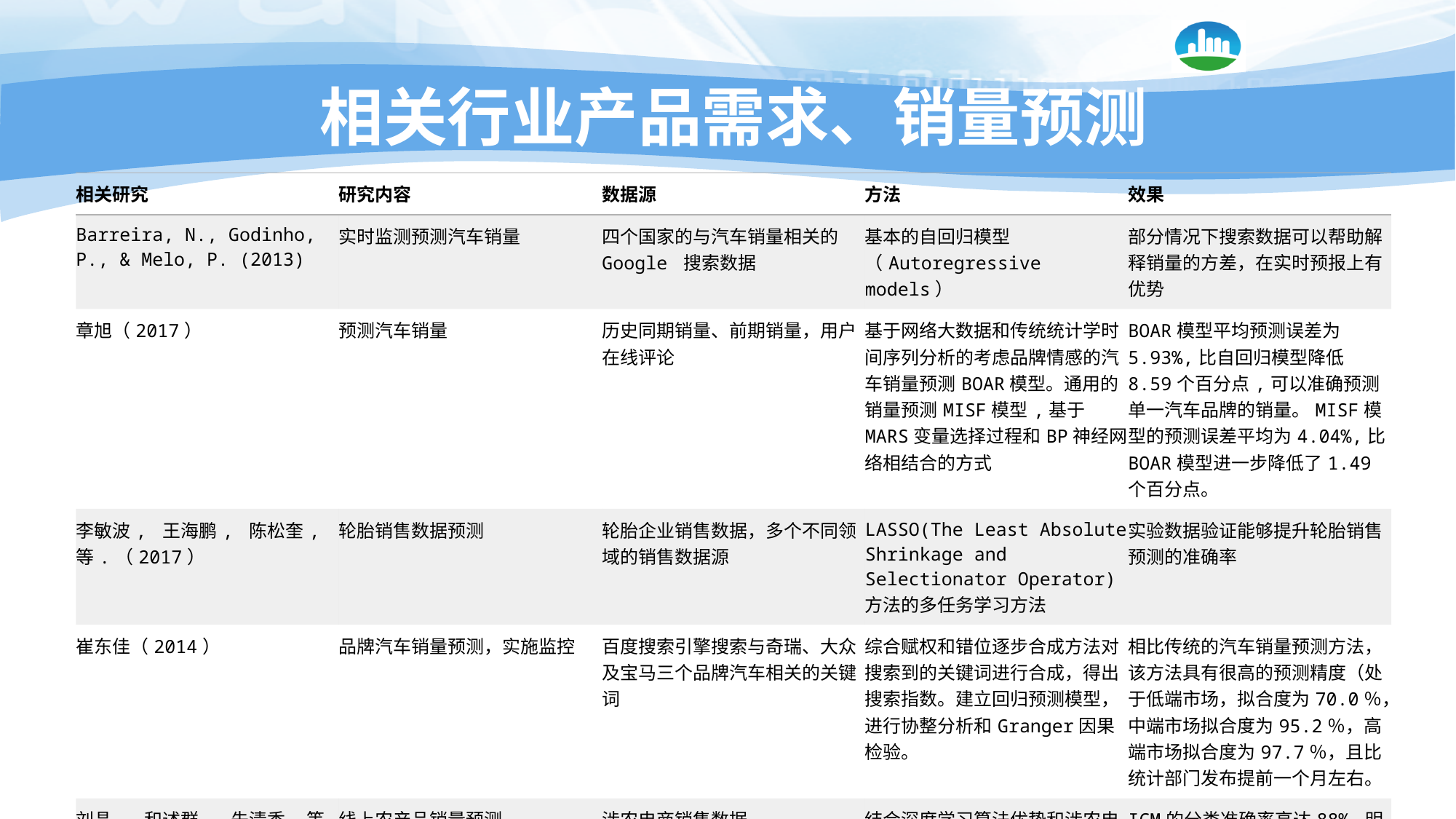

# 相关行业产品需求、销量预测
| 相关研究 | 研究内容 | 数据源 | 方法 | 效果 |
| --- | --- | --- | --- | --- |
| Barreira, N., Godinho, P., & Melo, P. (2013) | 实时监测预测汽车销量 | 四个国家的与汽车销量相关的Google 搜索数据 | 基本的自回归模型（Autoregressive models） | 部分情况下搜索数据可以帮助解释销量的方差，在实时预报上有优势 |
| 章旭（2017） | 预测汽车销量 | 历史同期销量、前期销量，用户在线评论 | 基于网络大数据和传统统计学时间序列分析的考虑品牌情感的汽车销量预测BOAR模型。通用的销量预测MISF模型,基于MARS变量选择过程和BP神经网络相结合的方式 | BOAR模型平均预测误差为5.93%,比自回归模型降低8.59个百分点,可以准确预测单一汽车品牌的销量。MISF模型的预测误差平均为4.04%,比BOAR模型进一步降低了1.49个百分点。 |
| 李敏波, 王海鹏, 陈松奎,等.（2017） | 轮胎销售数据预测 | 轮胎企业销售数据，多个不同领域的销售数据源 | LASSO(The Least Absolute Shrinkage and Selectionator Operator)方法的多任务学习方法 | 实验数据验证能够提升轮胎销售预测的准确率 |
| 崔东佳（2014） | 品牌汽车销量预测，实施监控 | 百度搜索引擎搜索与奇瑞、大众及宝马三个品牌汽车相关的关键词 | 综合赋权和错位逐步合成方法对搜索到的关键词进行合成，得出搜索指数。建立回归预测模型，进行协整分析和Granger因果检验。 | 相比传统的汽车销量预测方法，该方法具有很高的预测精度（处于低端市场，拟合度为70.0％，中端市场拟合度为95.2％，高端市场拟合度为97.7％，且比统计部门发布提前一个月左右。 |
| 刘晶, 和述群, 朱清香,等（2017） | 线上农产品销量预测 | 涉农电商销售数据 | 结合深度学习算法优势和涉农电商销售数据特点的皇冠模型(ICM)：建立因素评价指标，采用两层自编码网络提取样本特征，训练后用BP微调整个网络 | ICM的分类准确率高达88%,明显高于其他未将数据进行特征学习的浅层分类器,证明了ICM具有较好的增量自学习能力和层次认知能力。 |